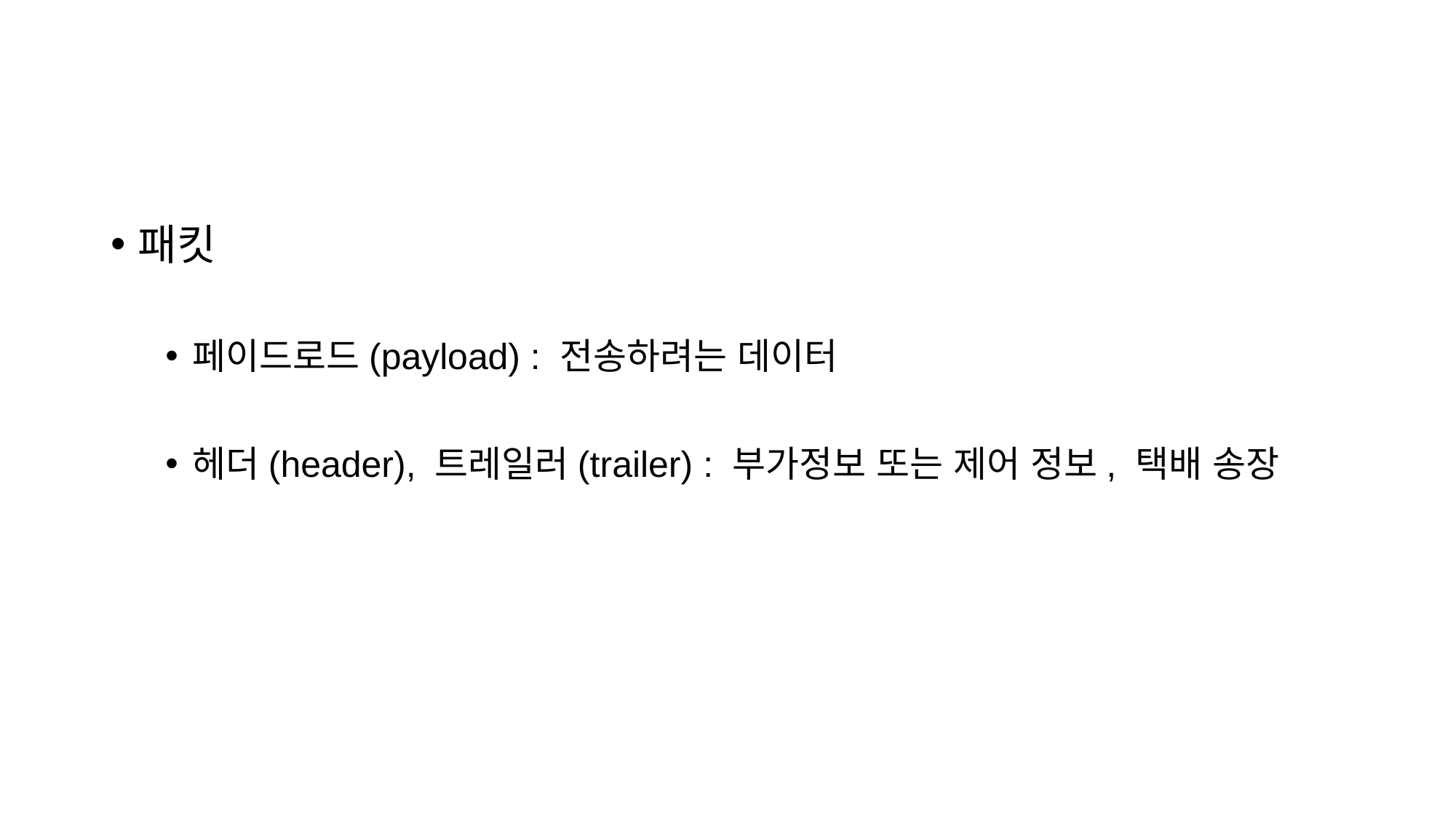

#
패킷

페이드로드(payload) : 전송하려는 데이터

헤더(header), 트레일러(trailer) : 부가정보 또는 제어 정보, 택배 송장